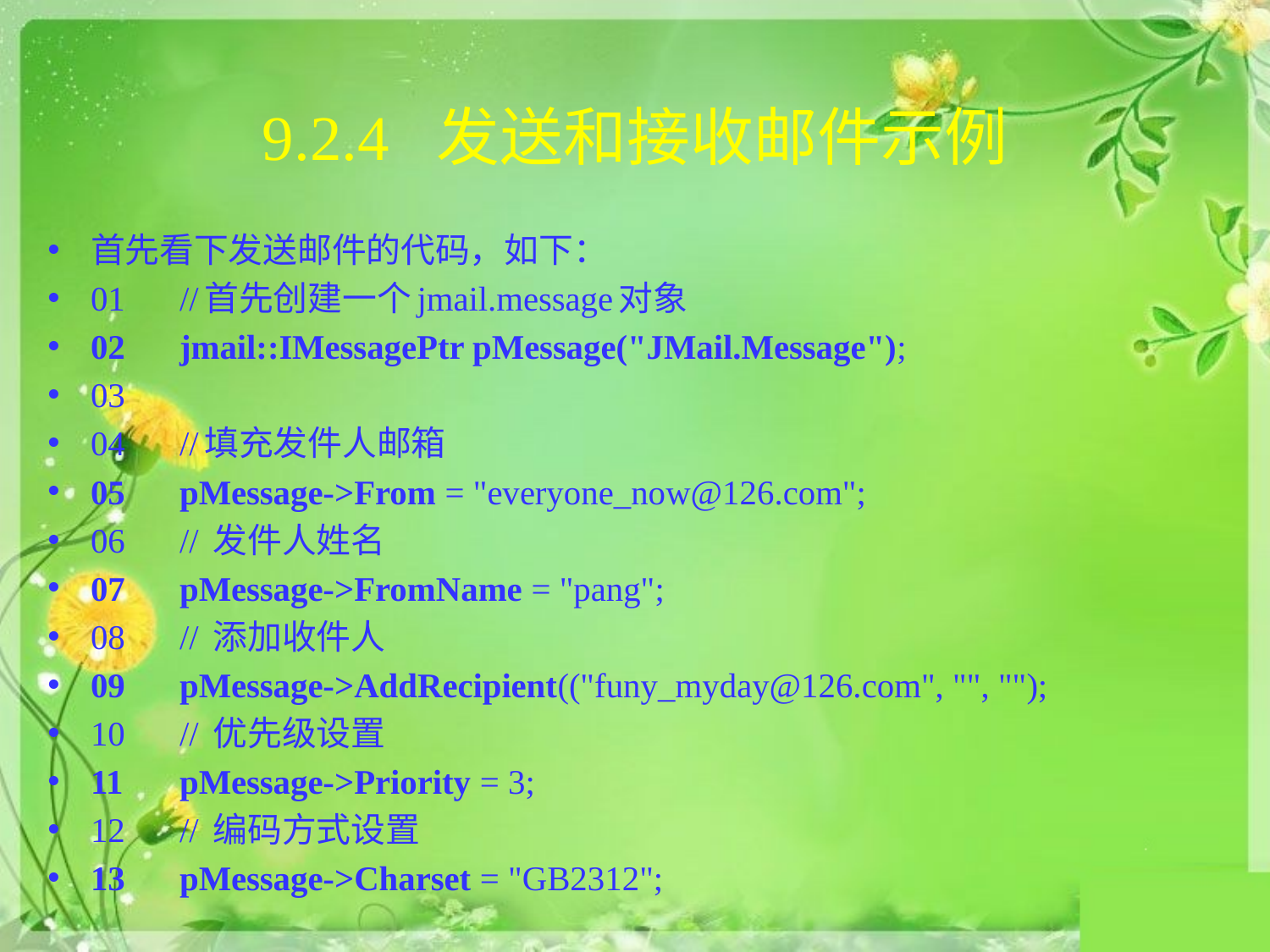

# 9.2.4  发送和接收邮件示例
首先看下发送邮件的代码，如下：
01	//首先创建一个jmail.message对象
02	jmail::IMessagePtr pMessage("JMail.Message");
03
04	//填充发件人邮箱
05	pMessage->From = "everyone_now@126.com";
06	// 发件人姓名
07	pMessage->FromName = "pang";
08	// 添加收件人
09	pMessage->AddRecipient(("funy_myday@126.com", "", "");
10	// 优先级设置
11	pMessage->Priority = 3;
12	// 编码方式设置
13	pMessage->Charset = "GB2312";